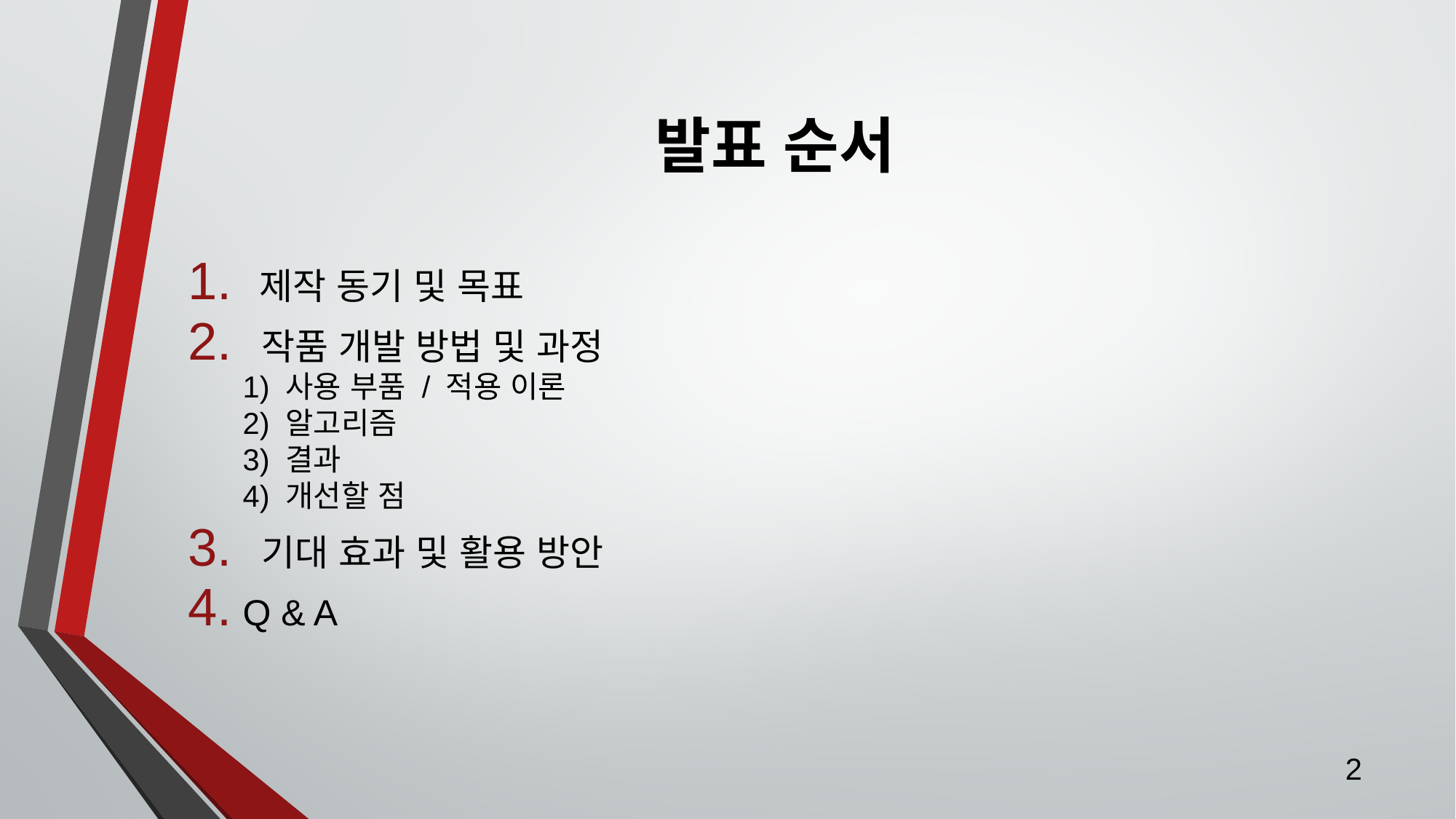

# 발표 순서
 제작 동기 및 목표
 작품 개발 방법 및 과정
1) 사용 부품 / 적용 이론
2) 알고리즘
3) 결과
4) 개선할 점
 기대 효과 및 활용 방안
Q & A
2